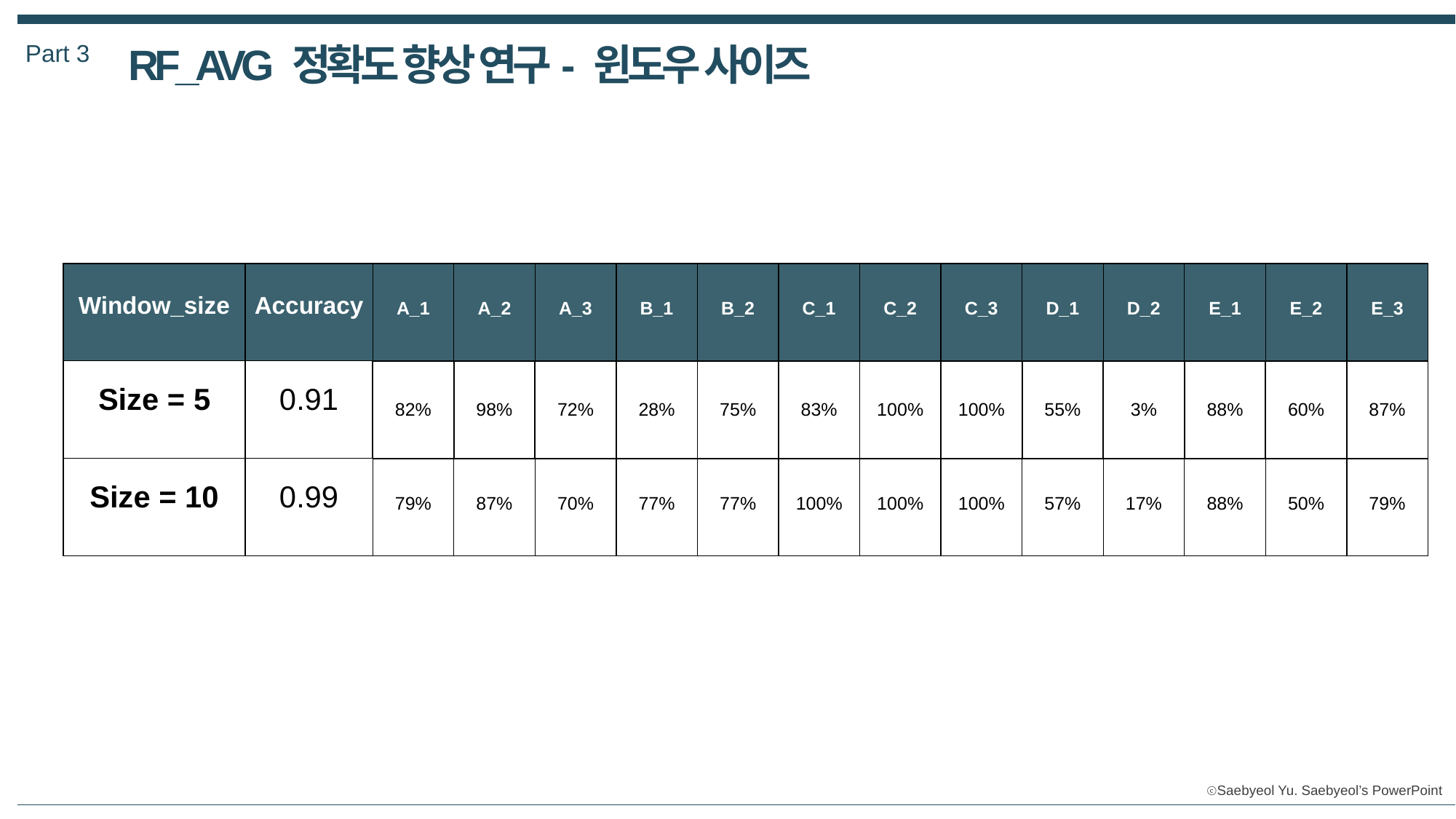

Part 3
RF_AVG 정확도 향상 연구- 윈도우 사이즈
| Window\_size​ | Accuracy | A\_1 | A\_2 | A\_3 | B\_1 | B\_2 | C\_1 | C\_2 | C\_3 | D\_1 | D\_2 | E\_1 | E\_2 | E\_3 |
| --- | --- | --- | --- | --- | --- | --- | --- | --- | --- | --- | --- | --- | --- | --- |
| Size = 5 | 0.91 | 82% | 98% | 72% | 28% | 75% | 83% | 100% | 100% | 55% | 3% | 88% | 60% | 87% |
| Size = 10 | 0.99 | 79% | 87% | 70% | 77% | 77% | 100% | 100% | 100% | 57% | 17% | 88% | 50% | 79% |